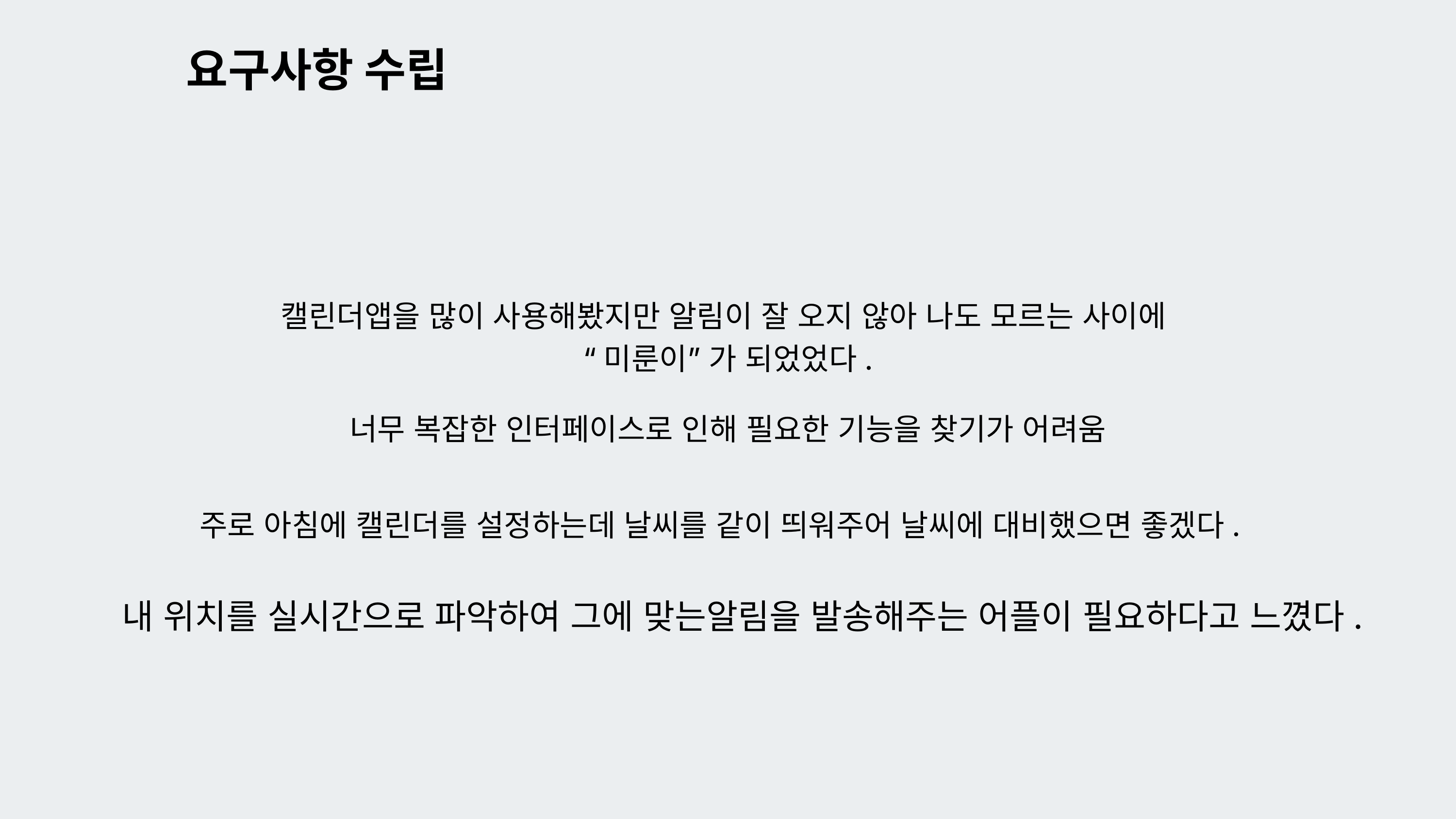

요구사항 수립
캘린더앱을 많이 사용해봤지만 알림이 잘 오지 않아 나도 모르는 사이에
“미룬이” 가 되었었다.
너무 복잡한 인터페이스로 인해 필요한 기능을 찾기가 어려움
주로 아침에 캘린더를 설정하는데 날씨를 같이 띄워주어 날씨에 대비했으면 좋겠다.
내 위치를 실시간으로 파악하여 그에 맞는알림을 발송해주는 어플이 필요하다고 느꼈다.